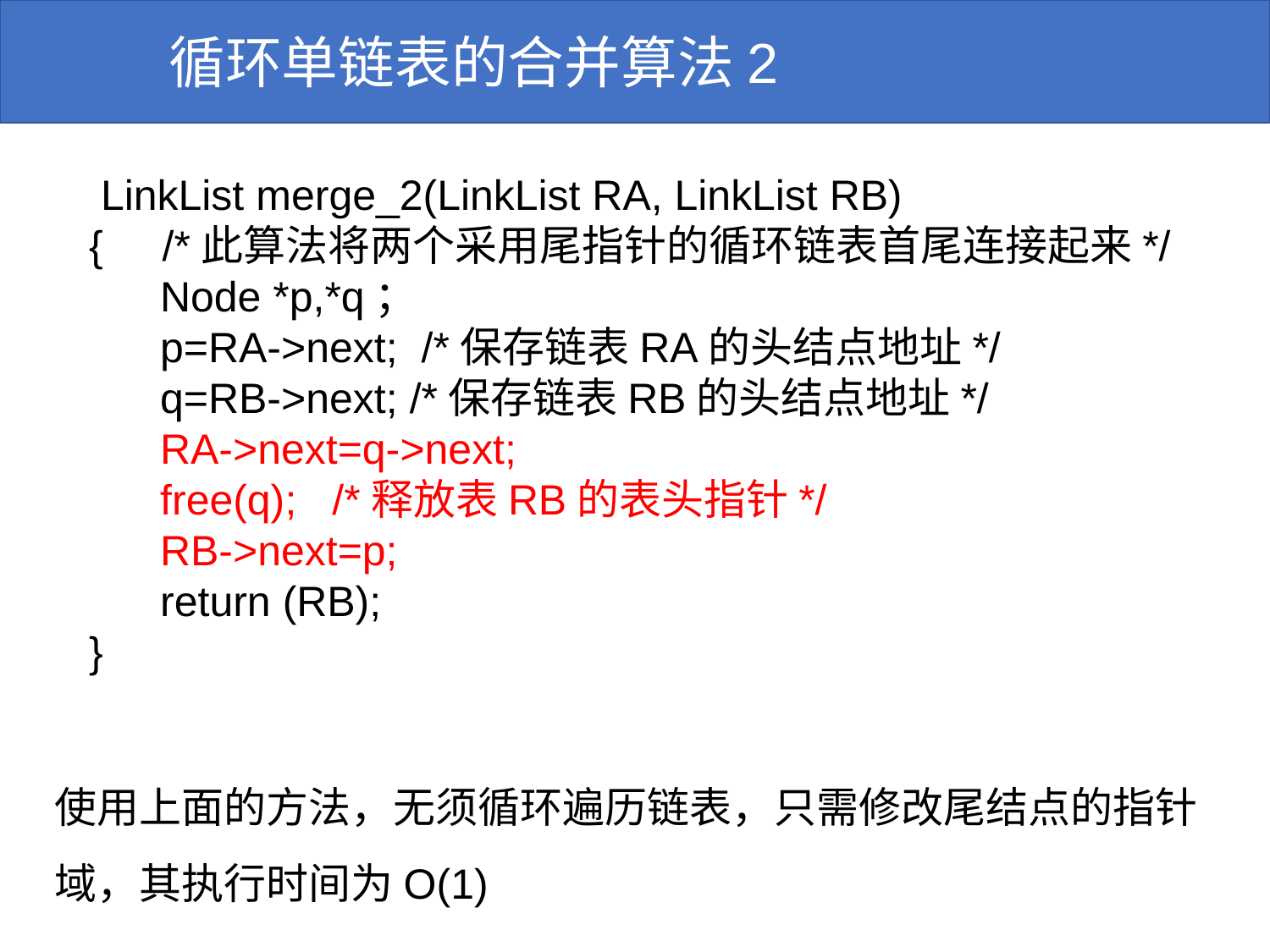

循环单链表的合并算法2
 LinkList merge_2(LinkList RA, LinkList RB)
{     /*此算法将两个采用尾指针的循环链表首尾连接起来*/
      Node *p,*q；
      p=RA->next;  /*保存链表RA的头结点地址*/
      q=RB->next; /*保存链表RB的头结点地址*/
      RA->next=q->next;
      free(q);   /*释放表RB的表头指针*/
      RB->next=p;
      return (RB);
}
使用上面的方法，无须循环遍历链表，只需修改尾结点的指针域，其执行时间为O(1)
47